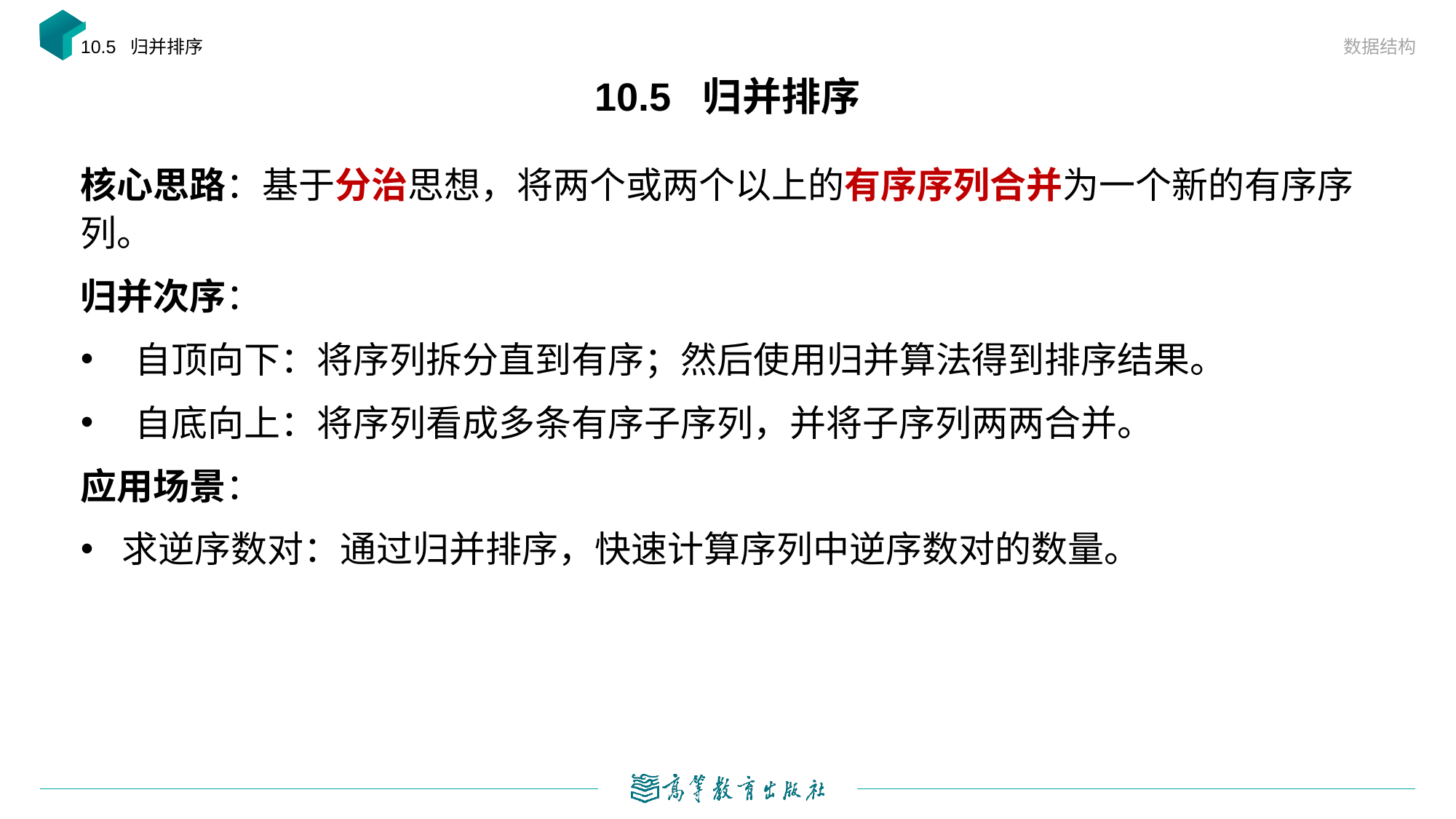

数据结构
10.5  归并排序
# 10.5  归并排序
核心思路：基于分治思想，将两个或两个以上的有序序列合并为一个新的有序序列。
归并次序：
自顶向下：将序列拆分直到有序；然后使用归并算法得到排序结果。
自底向上：将序列看成多条有序子序列，并将子序列两两合并。
应用场景：
求逆序数对：通过归并排序，快速计算序列中逆序数对的数量。